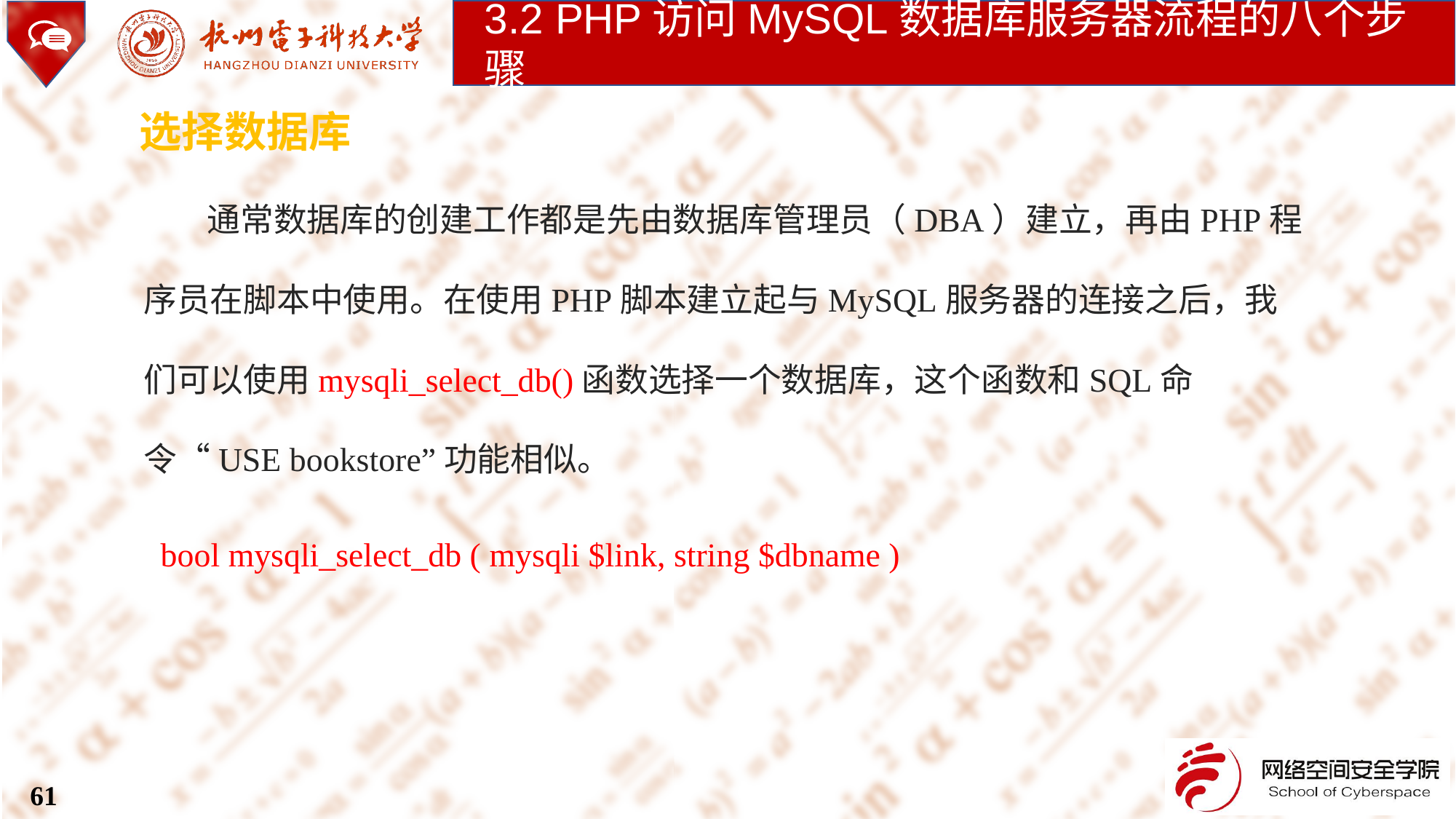

3.2 PHP访问MySQL数据库服务器流程的八个步骤
选择数据库
通常数据库的创建工作都是先由数据库管理员（DBA）建立，再由PHP程序员在脚本中使用。在使用PHP脚本建立起与MySQL服务器的连接之后，我们可以使用mysqli_select_db()函数选择一个数据库，这个函数和SQL命令“USE bookstore”功能相似。
  bool mysqli_select_db ( mysqli $link, string $dbname )
61